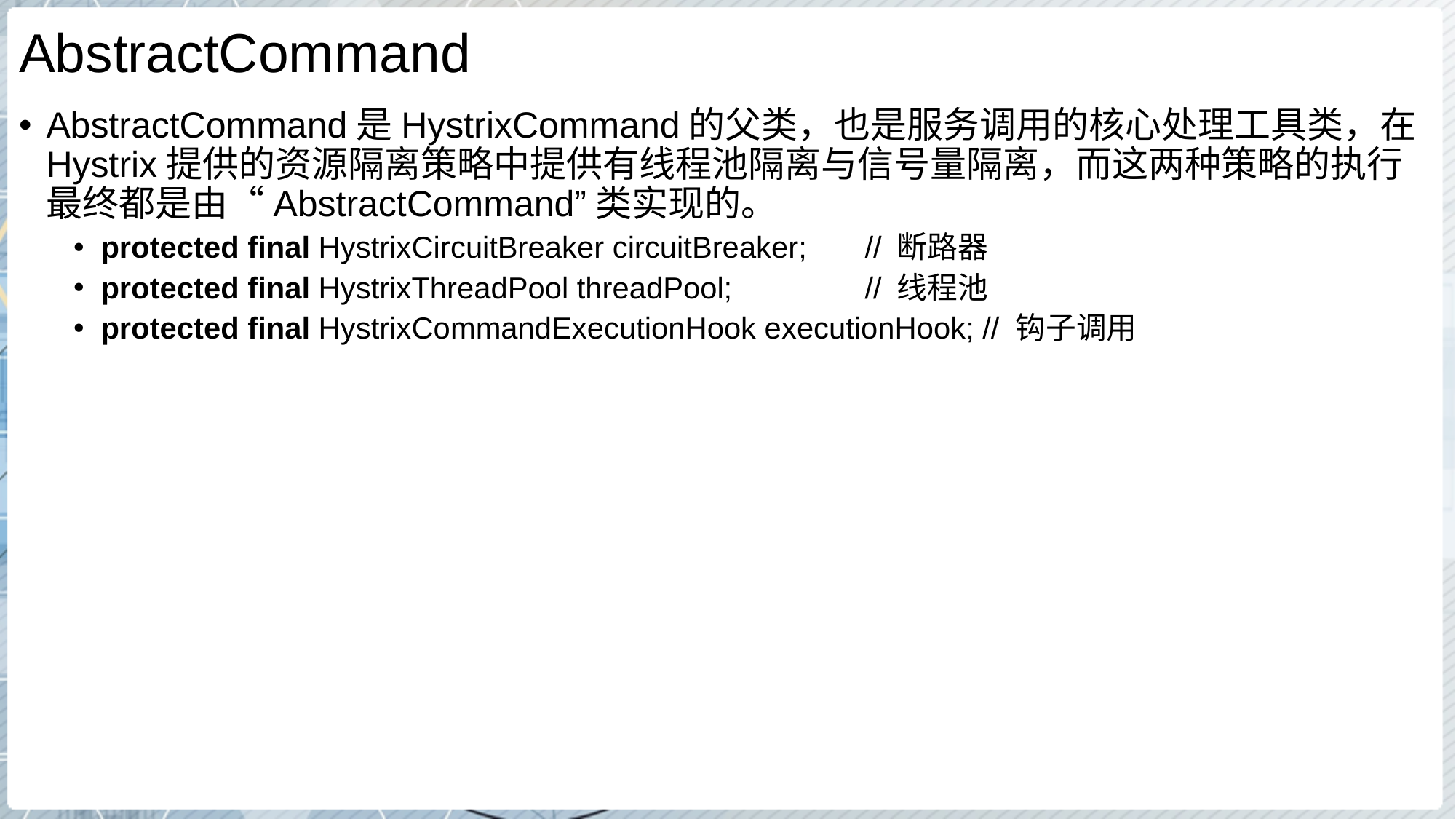

# AbstractCommand
AbstractCommand是HystrixCommand的父类，也是服务调用的核心处理工具类，在Hystrix提供的资源隔离策略中提供有线程池隔离与信号量隔离，而这两种策略的执行最终都是由“AbstractCommand”类实现的。
protected final HystrixCircuitBreaker circuitBreaker; 	// 断路器
protected final HystrixThreadPool threadPool; 		// 线程池
protected final HystrixCommandExecutionHook executionHook; // 钩子调用